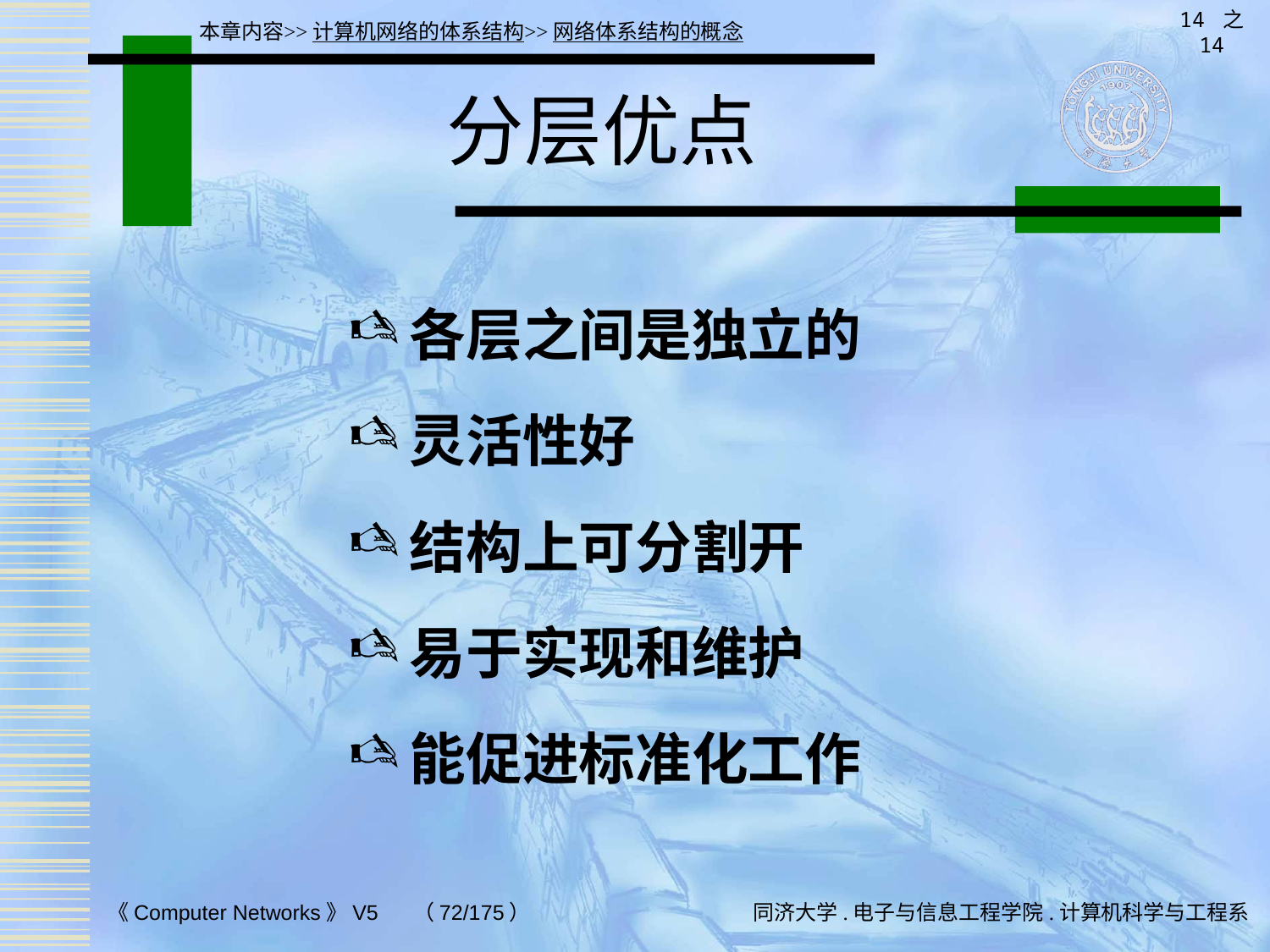

14 之 14
本章内容>>计算机网络的体系结构>>网络体系结构的概念
# 分层优点
各层之间是独立的
灵活性好
结构上可分割开
易于实现和维护
能促进标准化工作